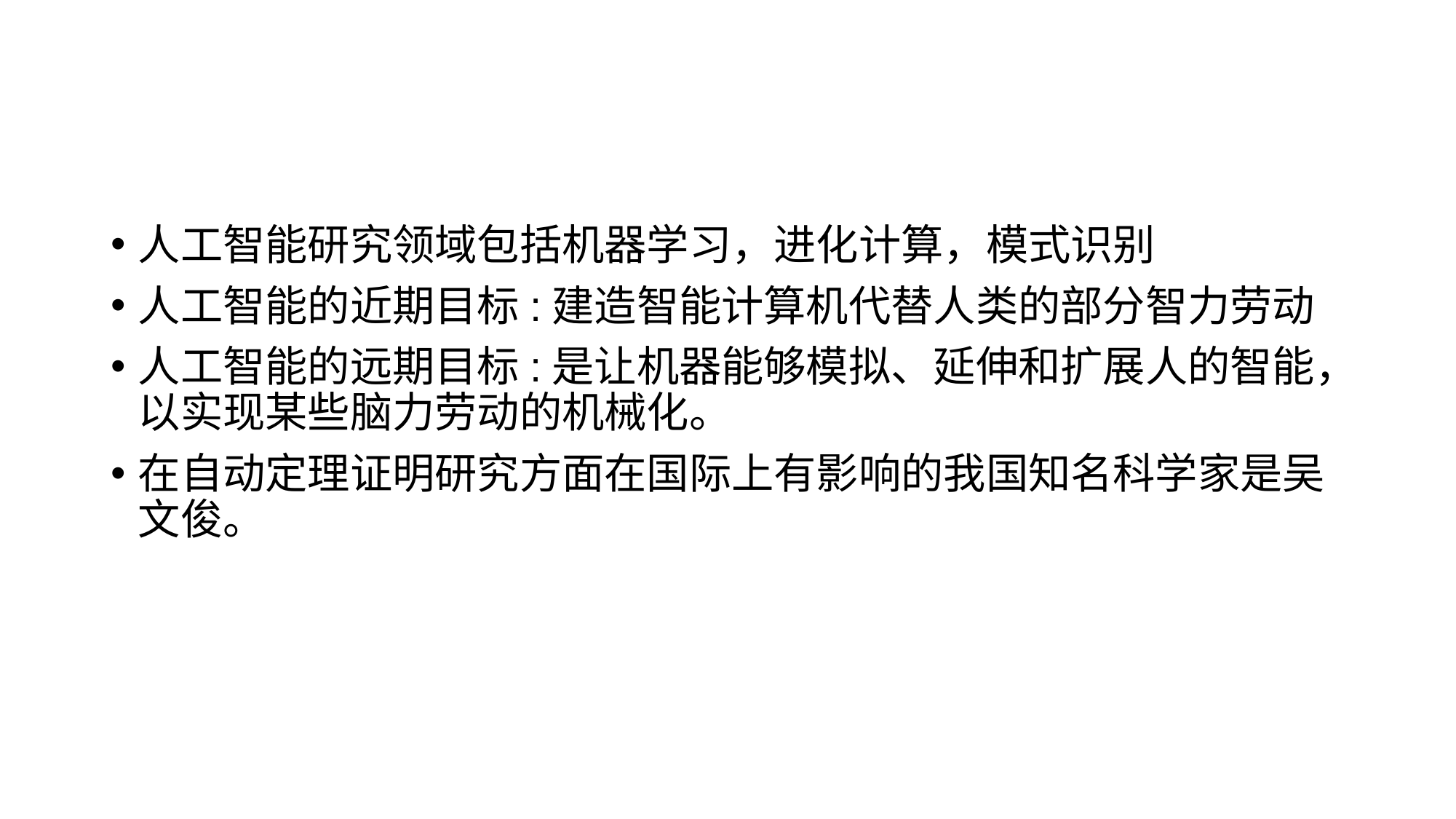

#
人工智能研究领域包括机器学习，进化计算，模式识别
人工智能的近期目标:建造智能计算机代替人类的部分智力劳动
人工智能的远期目标:是让机器能够模拟、延伸和扩展人的智能，以实现某些脑力劳动的机械化。
在自动定理证明研究方面在国际上有影响的我国知名科学家是吴文俊。